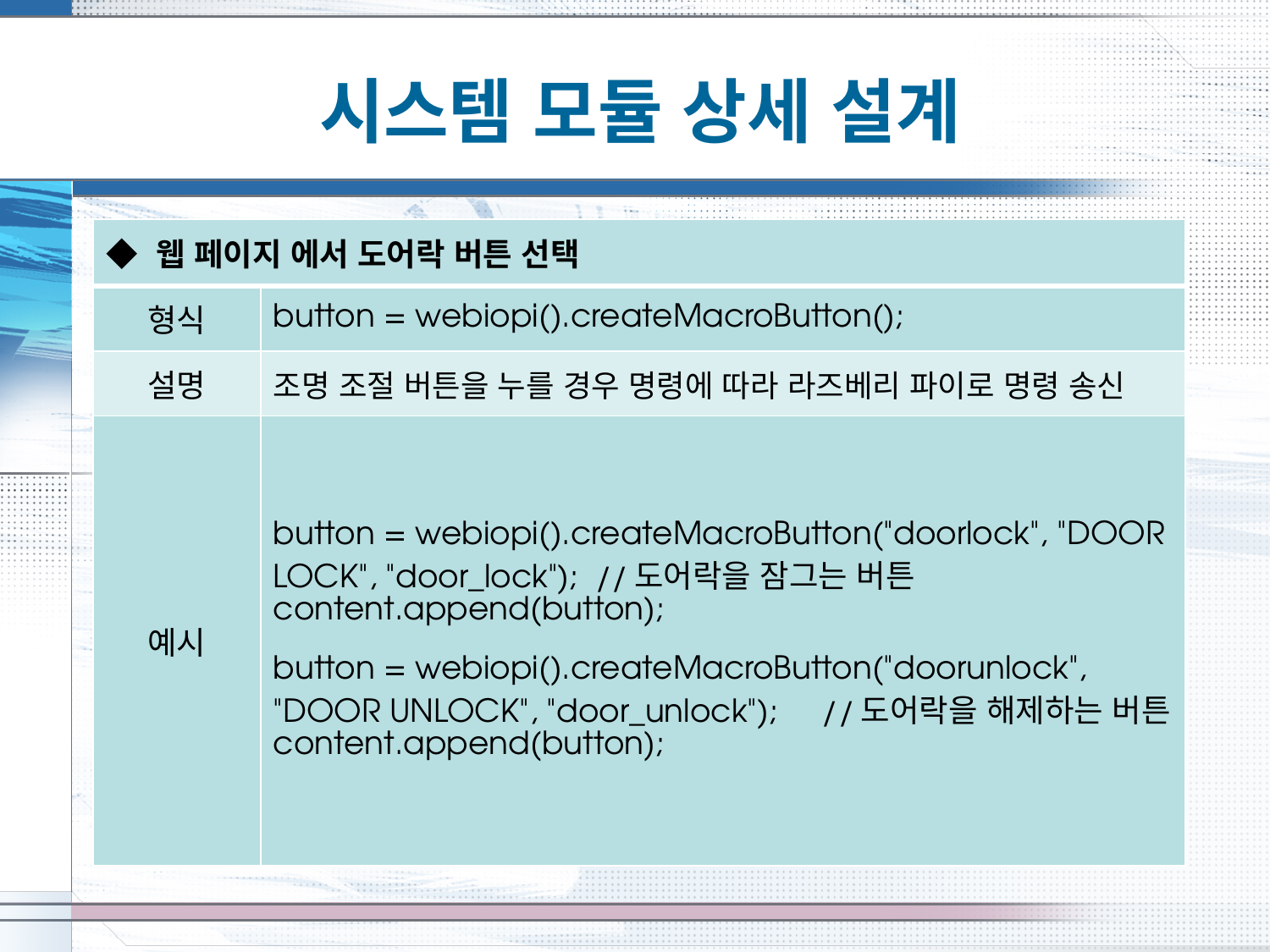

# 시스템 모듈 상세 설계
| ◆ 웹 페이지 에서 도어락 버튼 선택 |  |
| --- | --- |
| 형식 | button = webiopi().createMacroButton(); |
| 설명 | 조명 조절 버튼을 누를 경우 명령에 따라 라즈베리 파이로 명령 송신 |
| 예시 | button = webiopi().createMacroButton("doorlock", "DOOR LOCK", "door\_lock"); //도어락을 잠그는 버튼 content.append(button); button = webiopi().createMacroButton("doorunlock", "DOOR UNLOCK", "door\_unlock"); //도어락을 해제하는 버튼 content.append(button); |